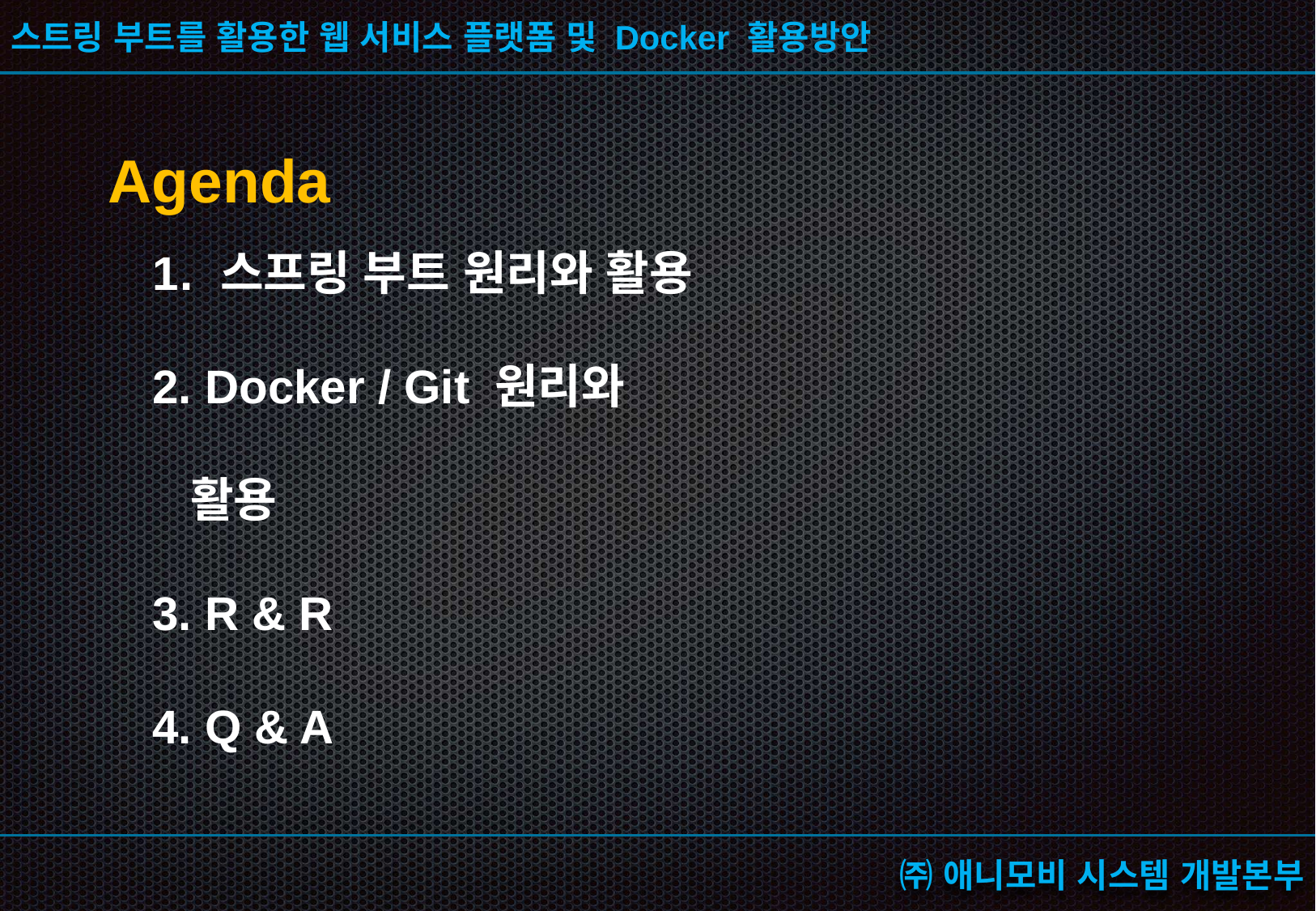

Agenda

 스프링 부트 원리와 활용
 Docker / Git 원리와 활용
 R & R
 Q & A